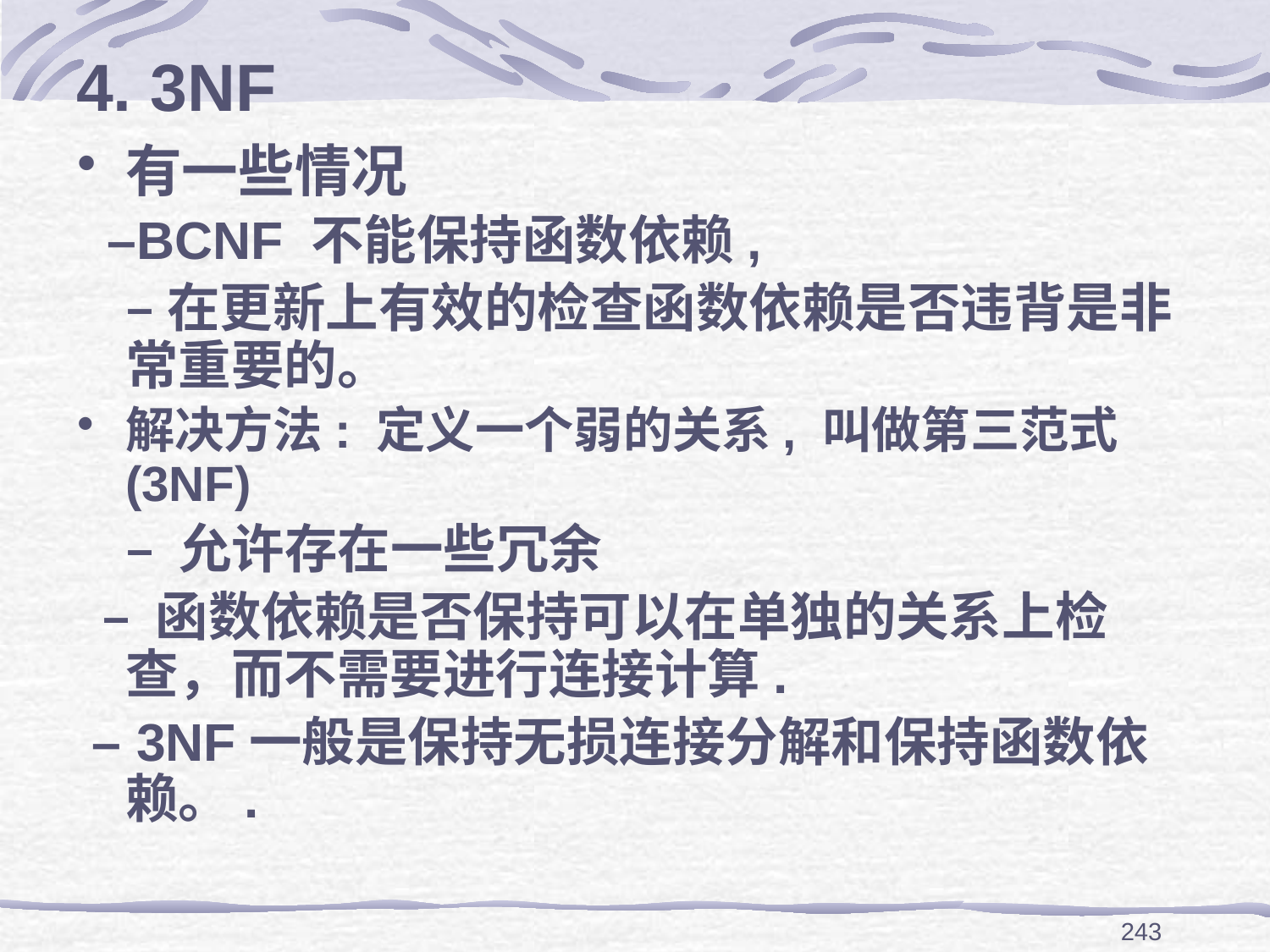

# 4. 3NF
有一些情况
  –BCNF 不能保持函数依赖,
	–在更新上有效的检查函数依赖是否违背是非常重要的。
解决方法: 定义一个弱的关系, 叫做第三范式 (3NF)
 	– 允许存在一些冗余
  – 函数依赖是否保持可以在单独的关系上检查，而不需要进行连接计算.
 – 3NF一般是保持无损连接分解和保持函数依赖。.
243